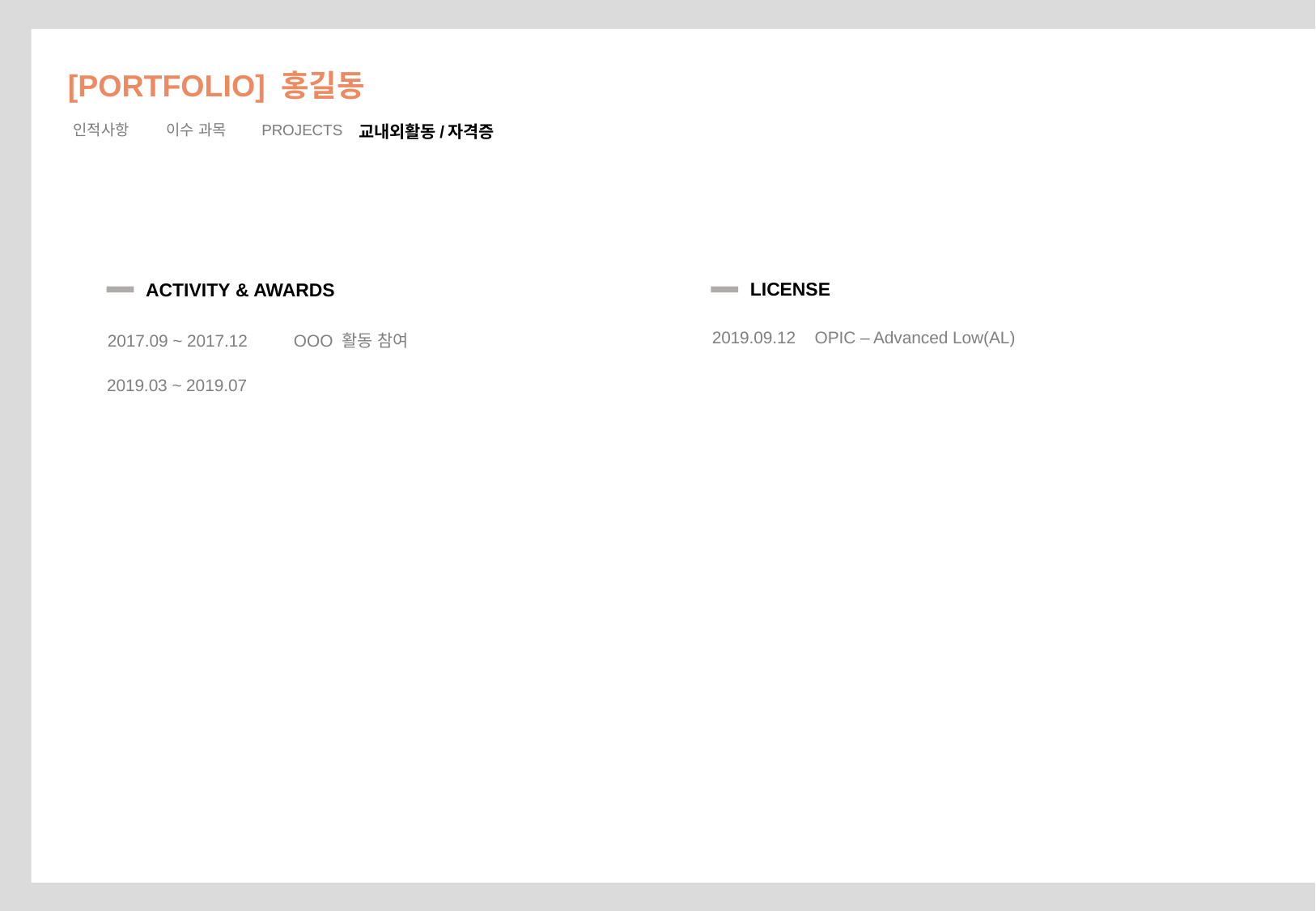

[PORTFOLIO] 홍길동
PROJECTS
인적사항
이수 과목
교내외활동/자격증
LICENSE
ACTIVITY & AWARDS

2019.09.12
OPIC – Advanced Low(AL)
2017.09 ~ 2017.12
OOO 활동 참여
2019.03 ~ 2019.07